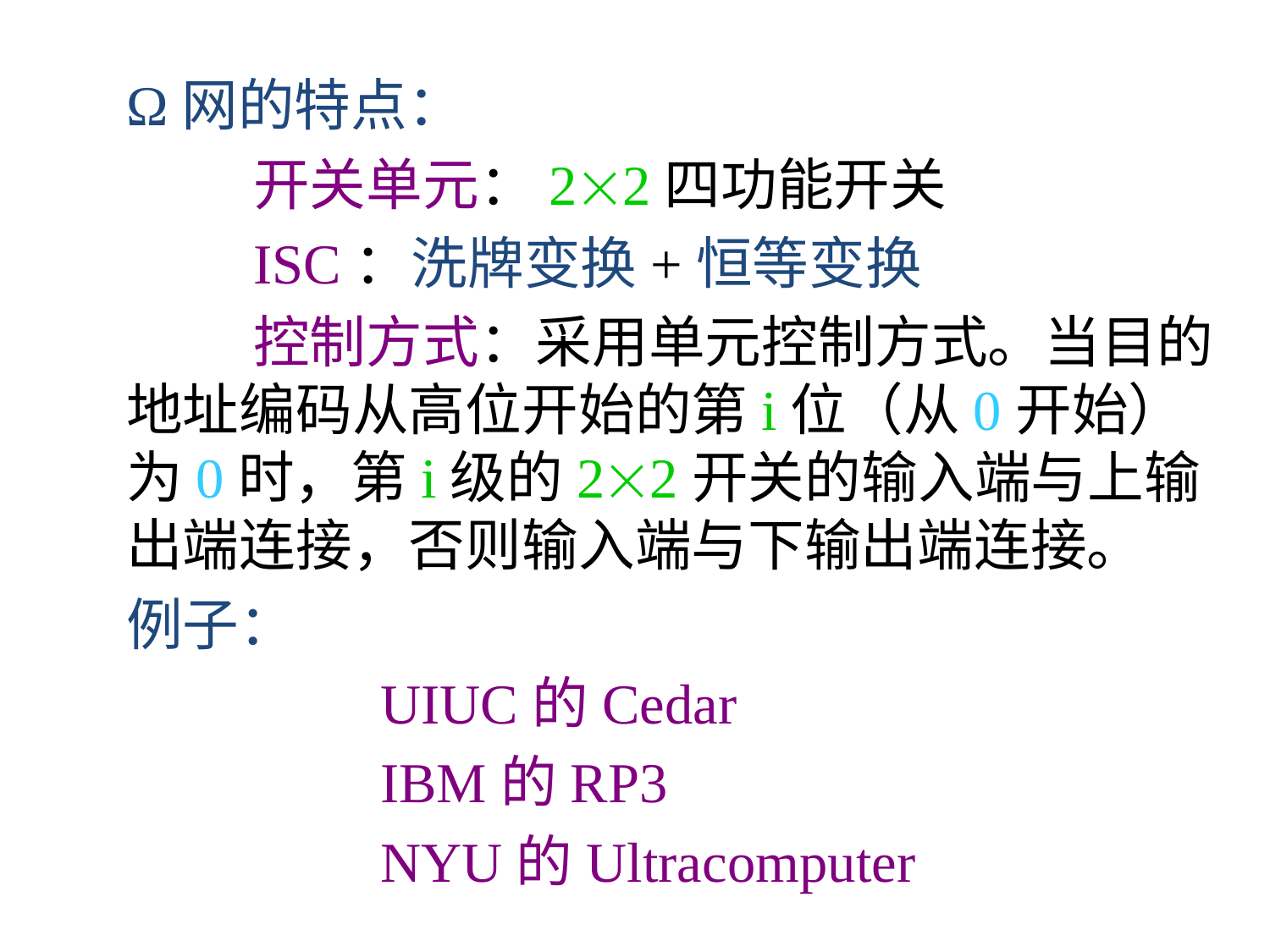

Ω网的特点：
		开关单元：2×2四功能开关
		ISC：洗牌变换+恒等变换
		控制方式：采用单元控制方式。当目的地址编码从高位开始的第i位（从0开始）为0时，第i级的2×2开关的输入端与上输出端连接，否则输入端与下输出端连接。
	例子：
			UIUC的Cedar
			IBM的RP3
			NYU的Ultracomputer